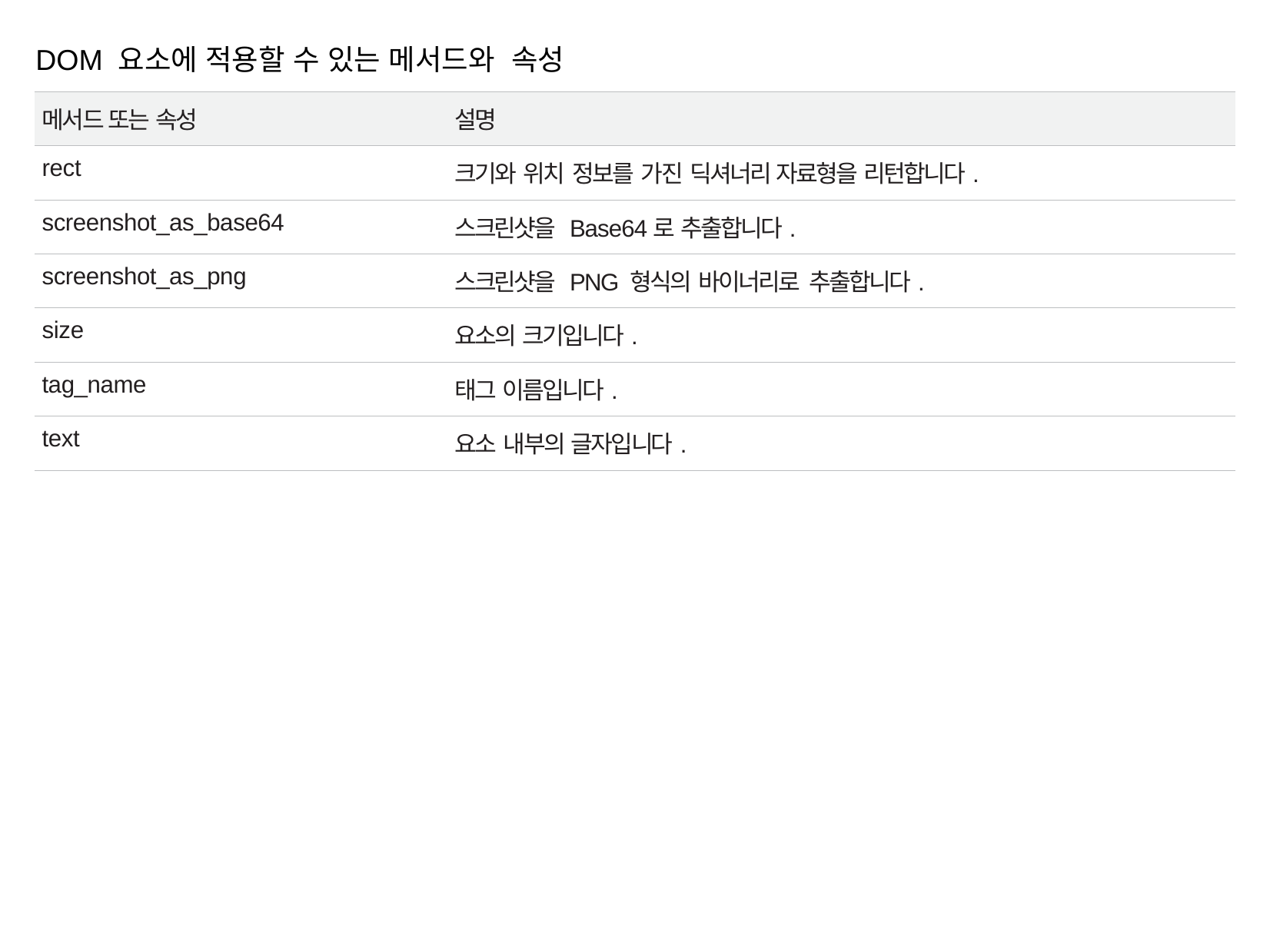

DOM 요소에 적용할 수 있는 메서드와  속성

| 메서드 또는 속성 | 설명 |
| --- | --- |
| rect | 크기와 위치 정보를 가진 딕셔너리 자료형을 리턴합니다. |
| screenshot\_as\_base64 | 스크린샷을 Base64로 추출합니다. |
| screenshot\_as\_png | 스크린샷을 PNG 형식의 바이너리로 추출합니다. |
| size | 요소의 크기입니다. |
| tag\_name | 태그 이름입니다. |
| text | 요소 내부의 글자입니다. |